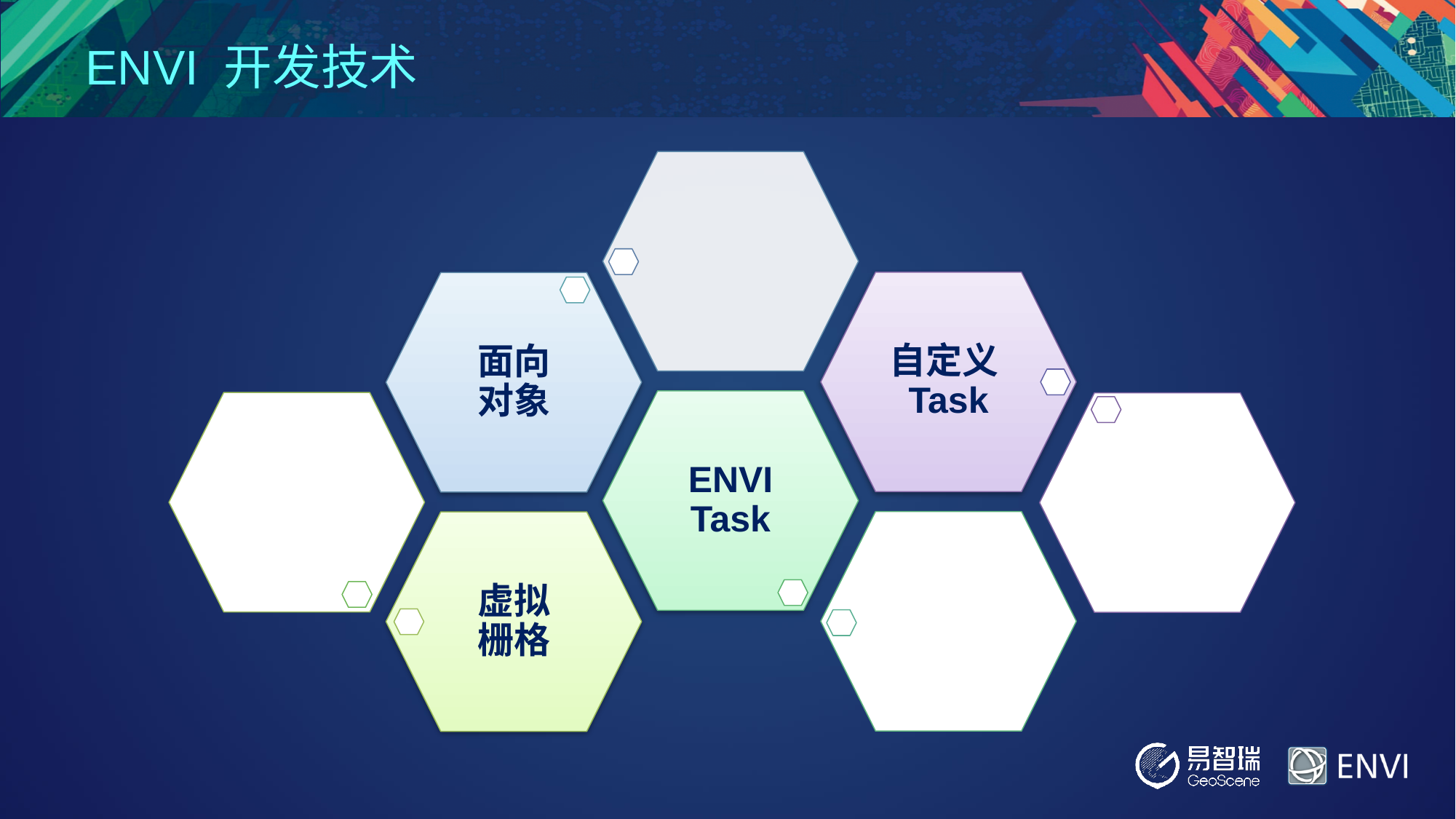

# ENVI 开发技术
虚拟
栅格
ENVI
Task
面向
对象
自定义Task